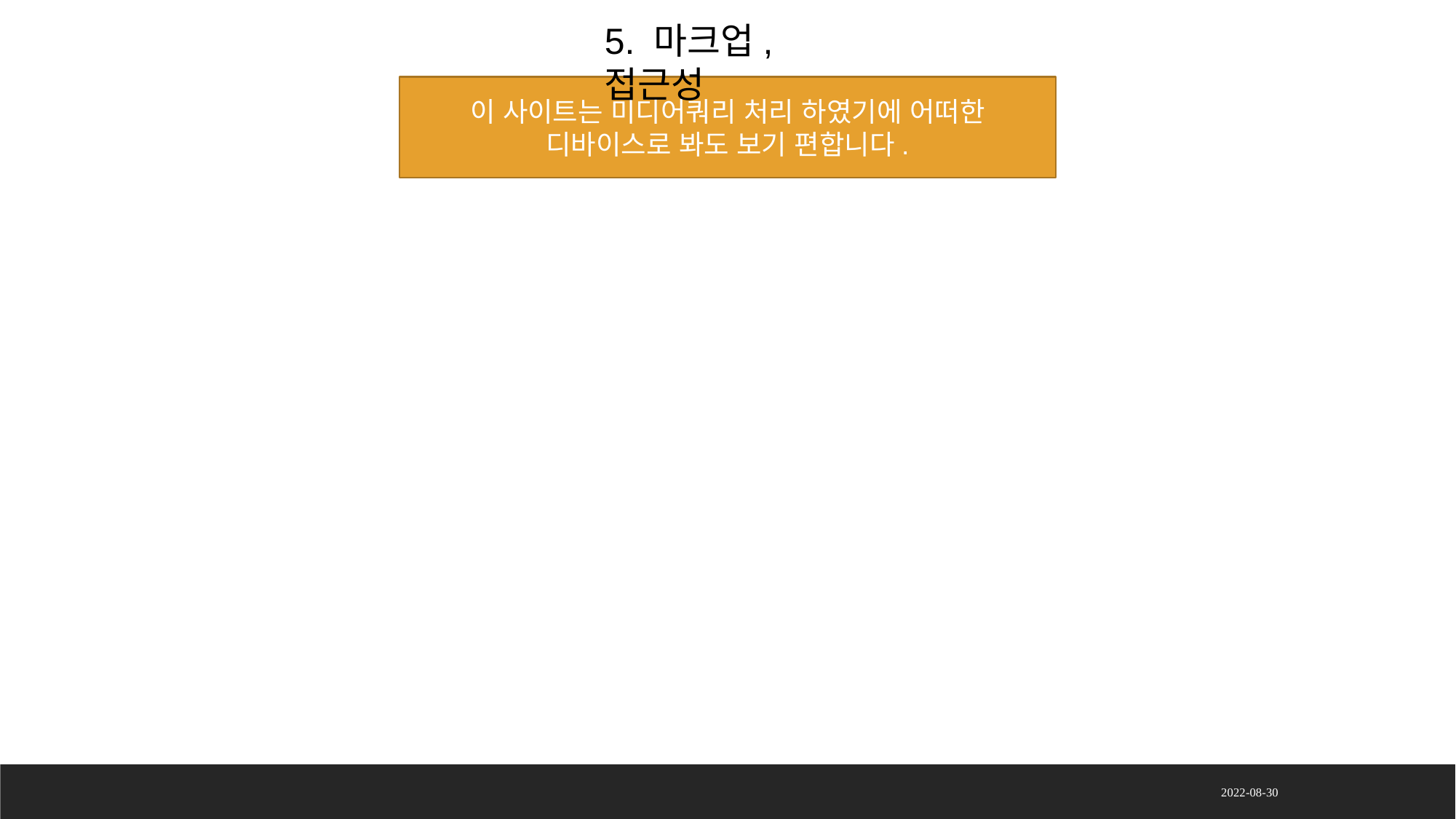

5. 마크업, 접근성
이 사이트는 미디어쿼리 처리 하였기에 어떠한 디바이스로 봐도 보기 편합니다.
2022-08-30